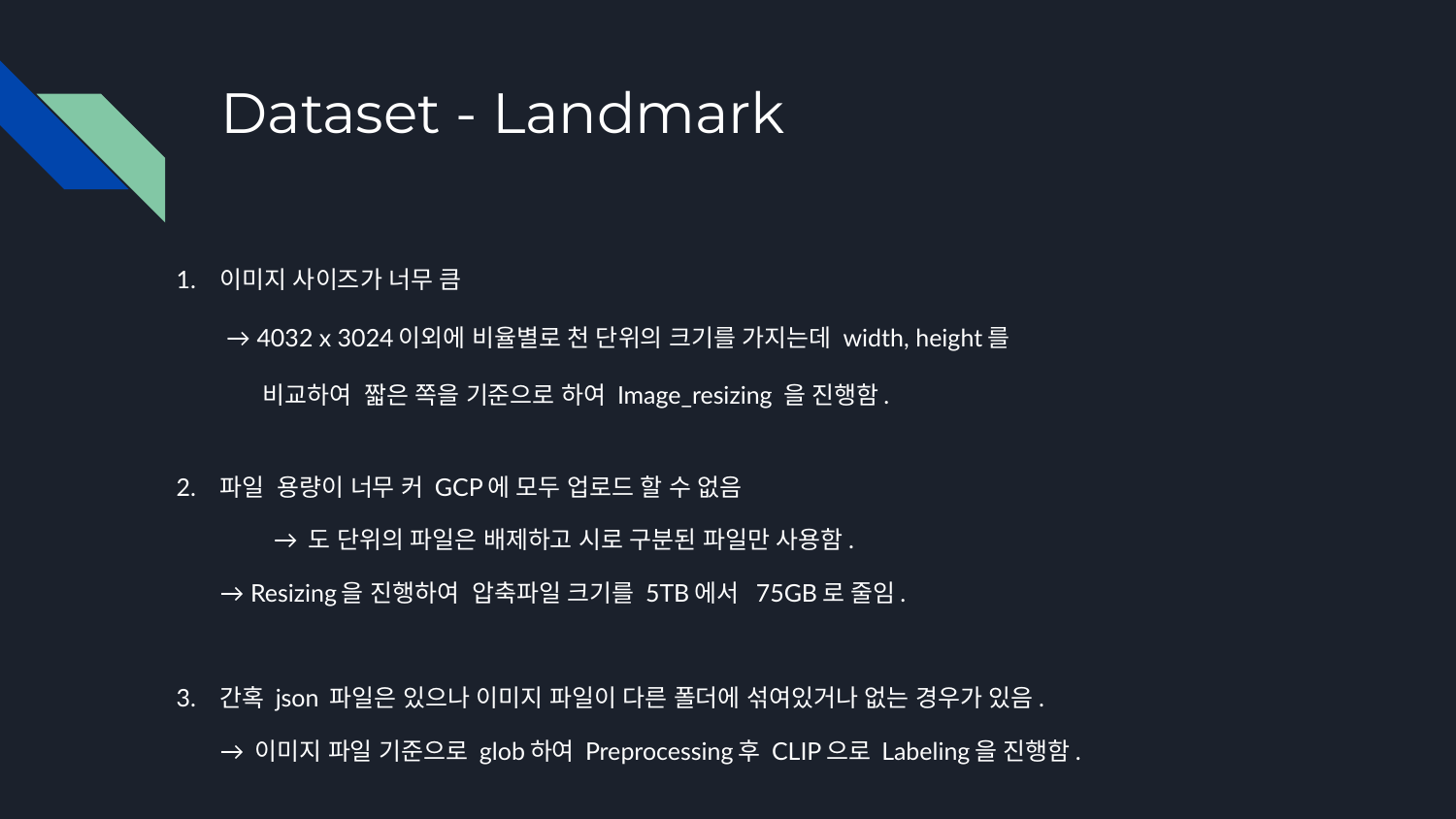

# Dataset - Landmark
이미지 사이즈가 너무 큼

 → 4032 x 3024이외에 비율별로 천 단위의 크기를 가지는데 width, height를

      비교하여  짧은 쪽을 기준으로 하여 Image_resizing 을 진행함.

파일  용량이 너무 커 GCP에 모두 업로드 할 수 없음
 	→ 도 단위의 파일은 배제하고 시로 구분된 파일만 사용함.
→ Resizing을 진행하여  압축파일 크기를 5TB에서  75GB로 줄임.

간혹 json 파일은 있으나 이미지 파일이 다른 폴더에 섞여있거나 없는 경우가 있음.
→ 이미지 파일 기준으로 glob하여 Preprocessing후 CLIP으로 Labeling을 진행함.